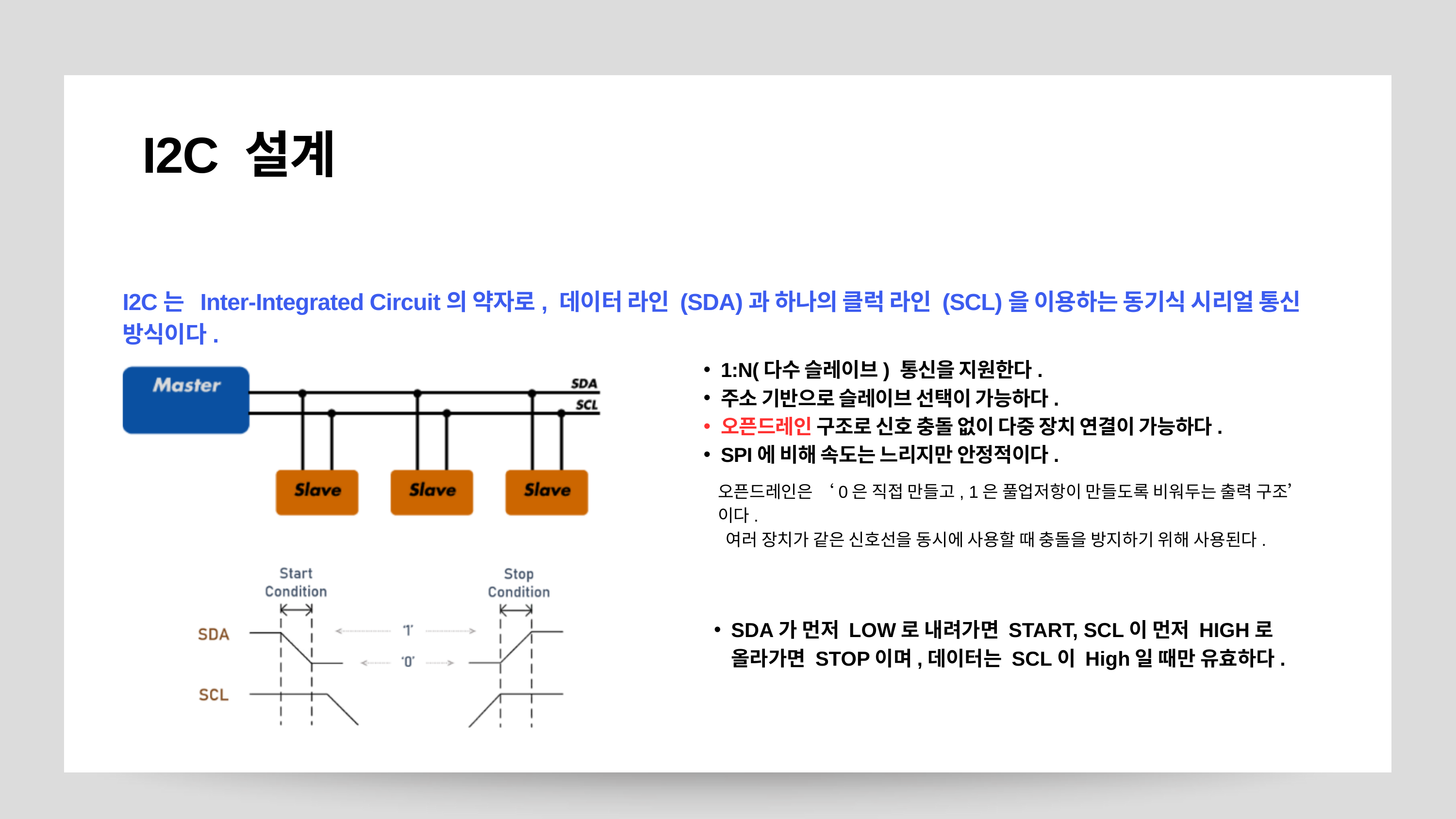

I2C 설계
I2C는  Inter-Integrated Circuit의 약자로, 데이터 라인 (SDA)과 하나의 클럭 라인 (SCL)을 이용하는 동기식 시리얼 통신 방식이다.
1:N(다수 슬레이브) 통신을 지원한다.
주소 기반으로 슬레이브 선택이 가능하다.
오픈드레인 구조로 신호 충돌 없이 다중 장치 연결이 가능하다.
SPI에 비해 속도는 느리지만 안정적이다.

오픈드레인은 ‘0은 직접 만들고, 1은 풀업저항이 만들도록 비워두는 출력 구조’이다.
 여러 장치가 같은 신호선을 동시에 사용할 때 충돌을 방지하기 위해 사용된다.

SDA가 먼저 LOW로 내려가면 START, SCL이 먼저 HIGH로 올라가면 STOP이며,데이터는 SCL이 High일 때만 유효하다.